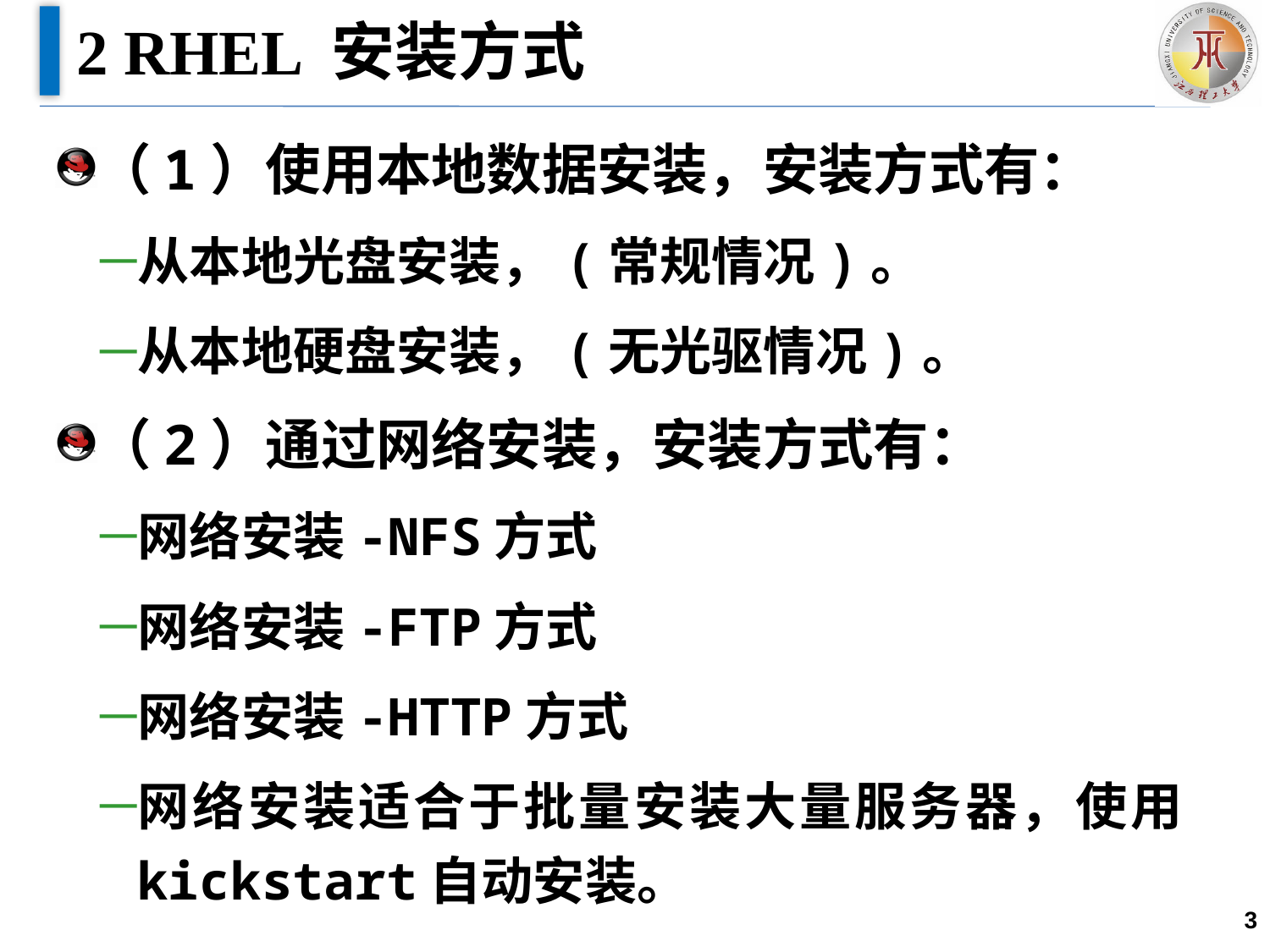

# 2 RHEL 安装方式
（1）使用本地数据安装，安装方式有：
从本地光盘安装，(常规情况)。
从本地硬盘安装，(无光驱情况)。
（2）通过网络安装，安装方式有：
网络安装-NFS方式
网络安装-FTP方式
网络安装-HTTP方式
网络安装适合于批量安装大量服务器，使用kickstart自动安装。
3